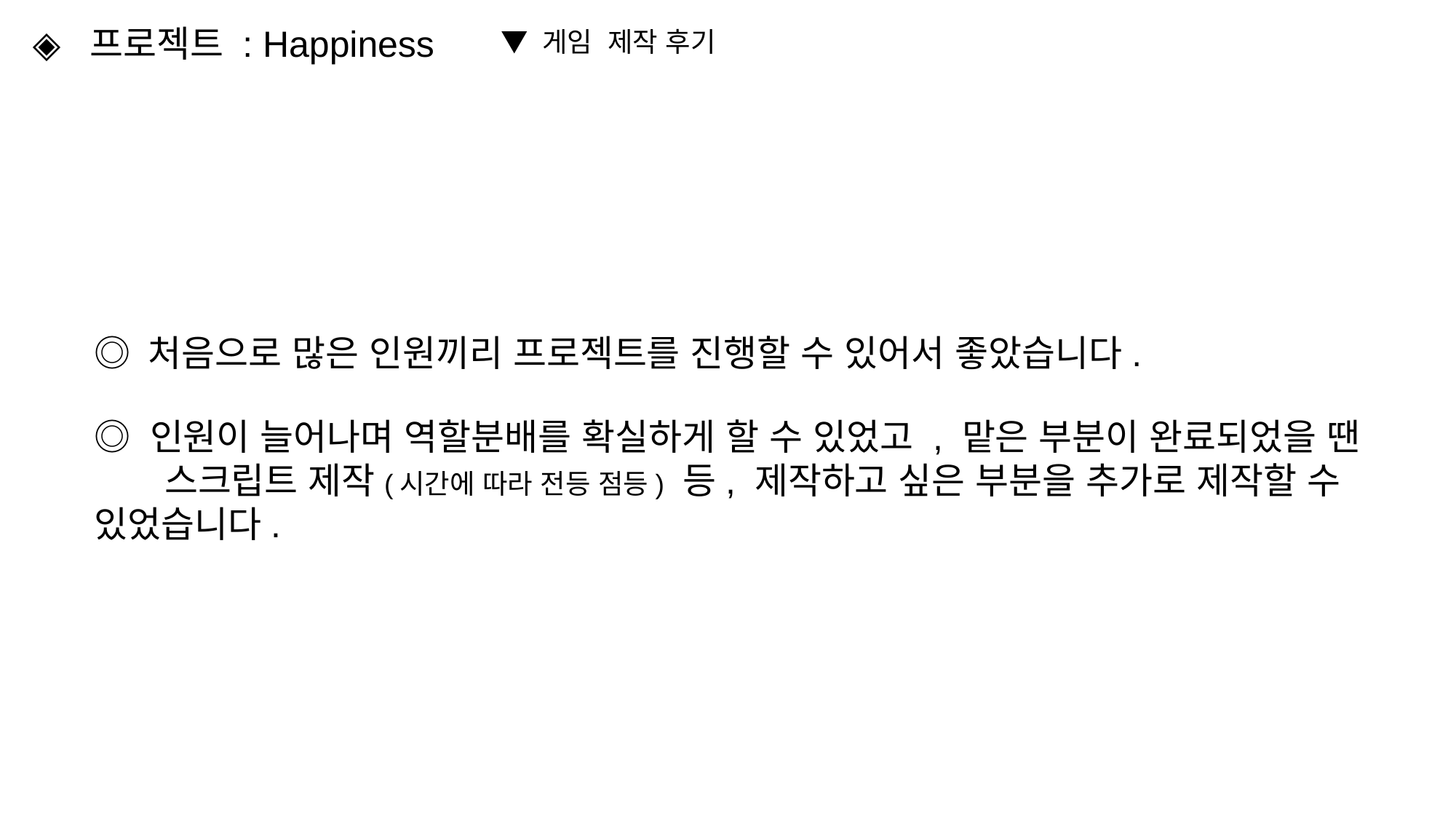

◈  프로젝트 : Happiness

▼ 게임  제작 후기
◎ 처음으로 많은 인원끼리 프로젝트를 진행할 수 있어서 좋았습니다.

◎ 인원이 늘어나며 역할분배를 확실하게 할 수 있었고 , 맡은 부분이 완료되었을 땐
      스크립트 제작(시간에 따라 전등 점등) 등, 제작하고 싶은 부분을 추가로 제작할 수 있었습니다.